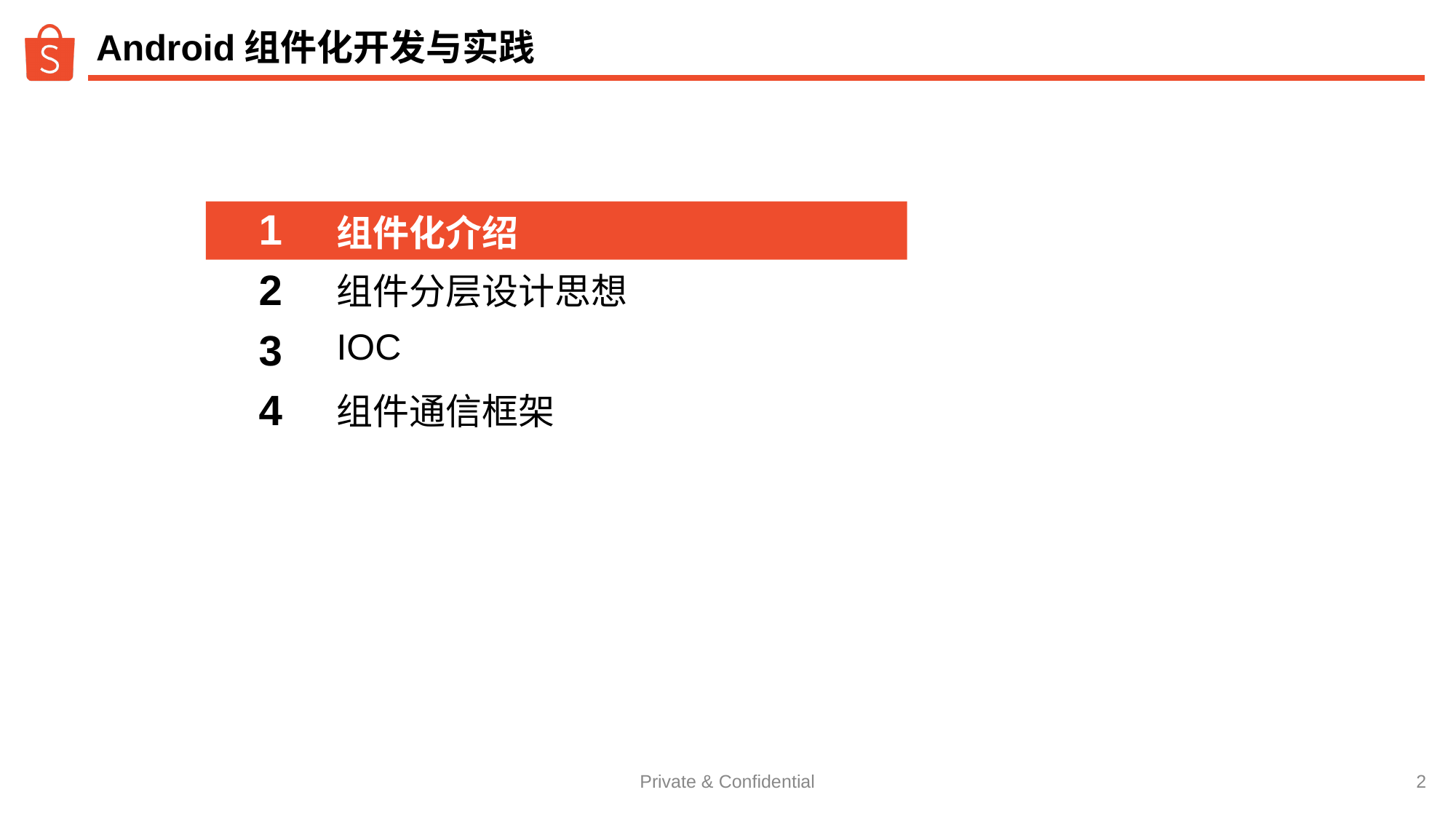

# Android组件化开发与实践
1

组件化介绍
2
组件分层设计思想
3
IOC

4
组件通信框架
Private & Confidential
2